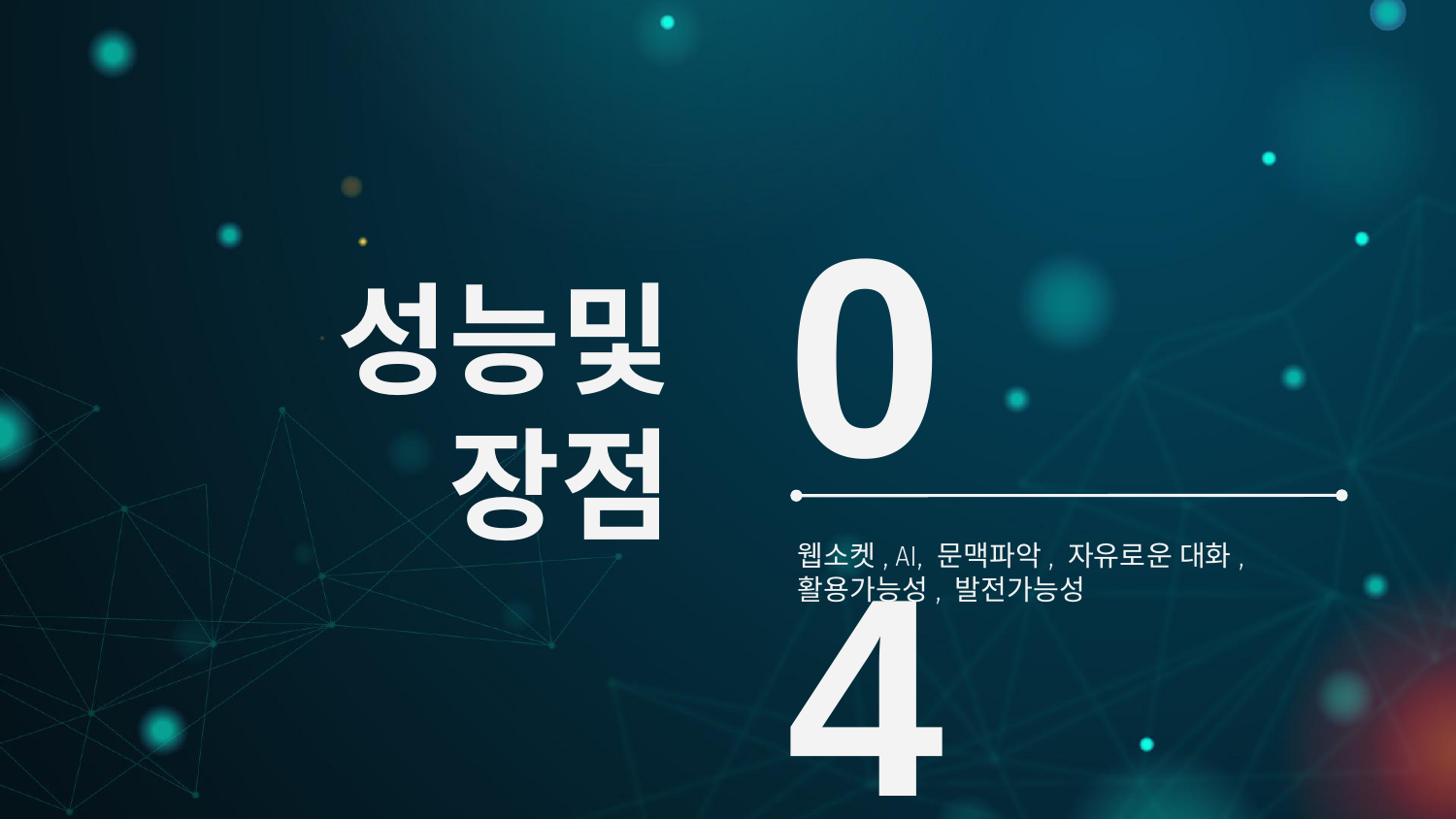

# 성능및 장점
04
웹소켓, AI, 문맥파악, 자유로운 대화,
활용가능성, 발전가능성